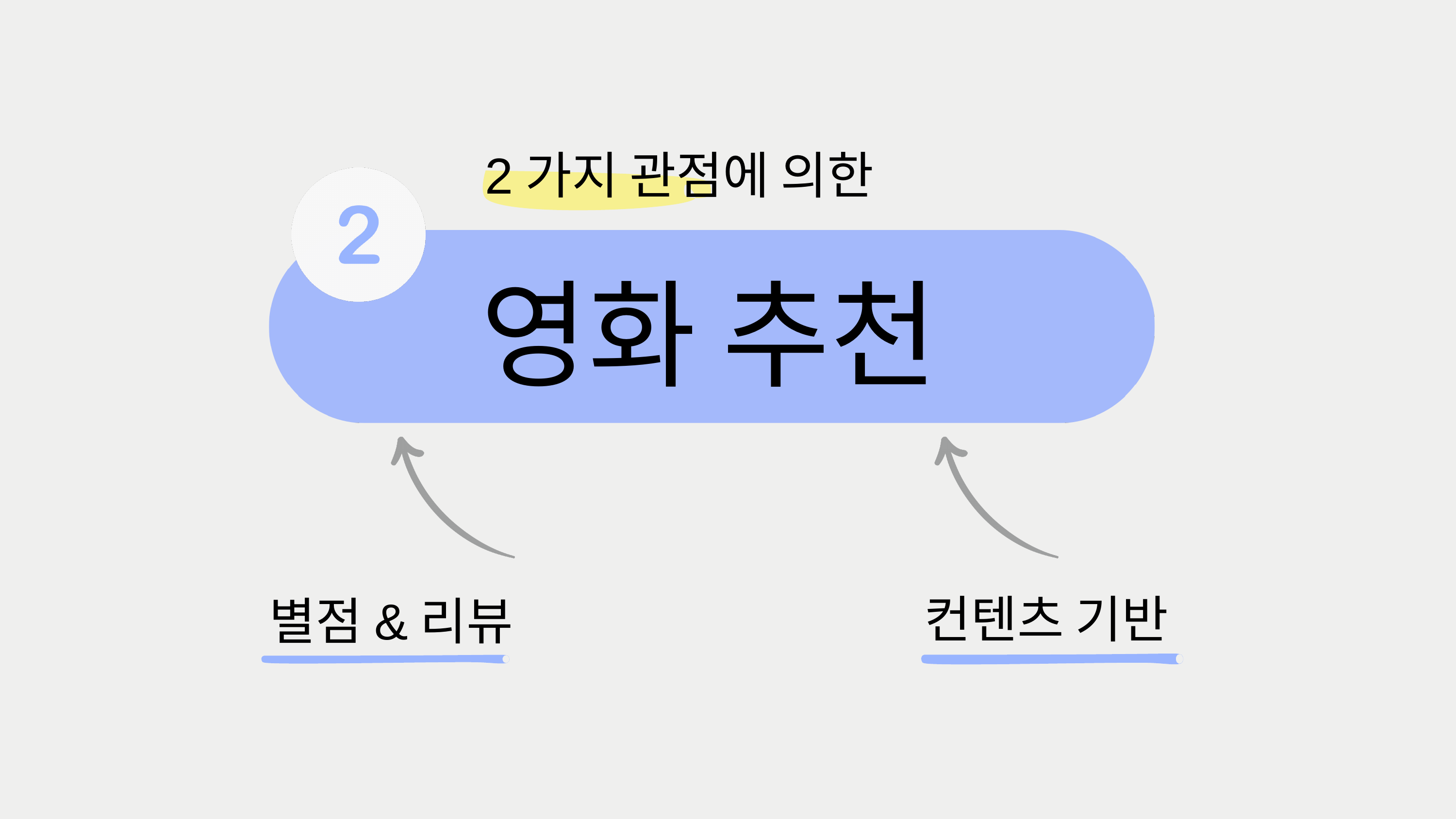

2가지 관점에 의한

영화 추천

컨텐츠 기반
별점&리뷰